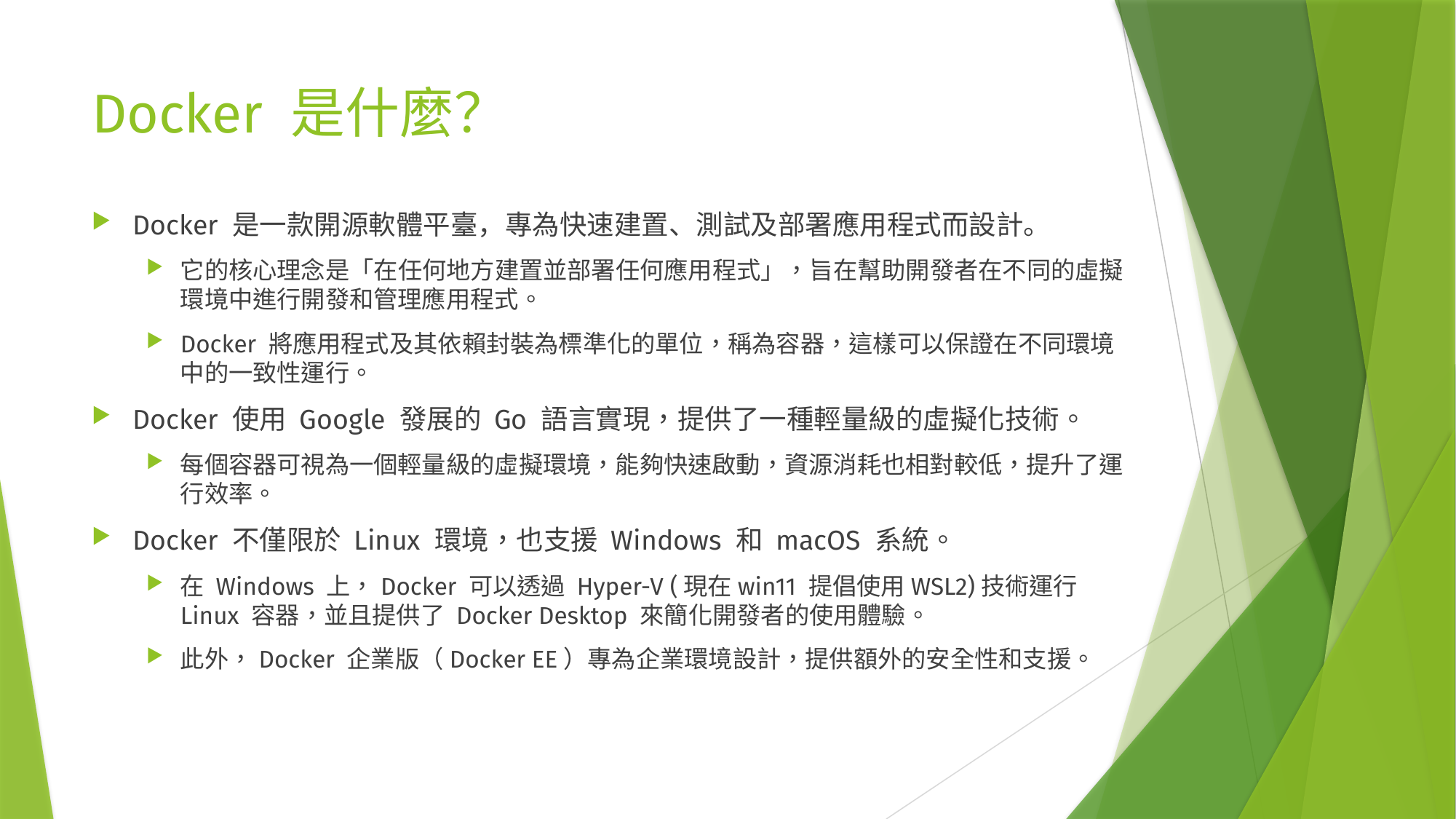

# Docker 是什麼？
Docker 是一款開源軟體平臺，專為快速建置、測試及部署應用程式而設計。
它的核心理念是「在任何地方建置並部署任何應用程式」，旨在幫助開發者在不同的虛擬環境中進行開發和管理應用程式。
Docker 將應用程式及其依賴封裝為標準化的單位，稱為容器，這樣可以保證在不同環境中的一致性運行。
Docker 使用 Google 發展的 Go 語言實現，提供了一種輕量級的虛擬化技術。
每個容器可視為一個輕量級的虛擬環境，能夠快速啟動，資源消耗也相對較低，提升了運行效率。
Docker 不僅限於 Linux 環境，也支援 Windows 和 macOS 系統。
在 Windows 上，Docker 可以透過 Hyper-V (現在win11 提倡使用WSL2)技術運行 Linux 容器，並且提供了 Docker Desktop 來簡化開發者的使用體驗。
此外，Docker 企業版（Docker EE）專為企業環境設計，提供額外的安全性和支援。